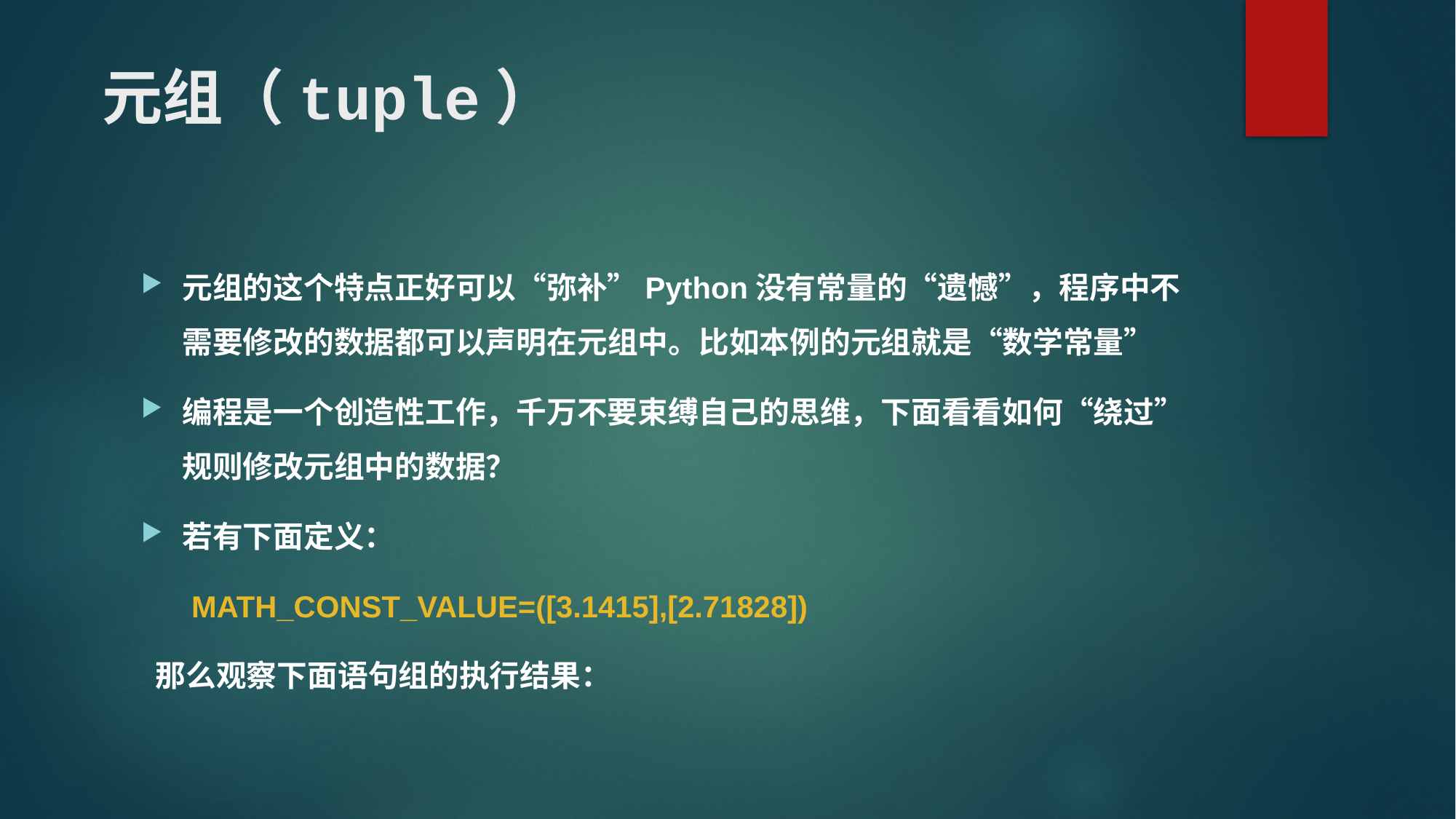

元组（tuple）
元组的这个特点正好可以“弥补”Python没有常量的“遗憾”，程序中不需要修改的数据都可以声明在元组中。比如本例的元组就是“数学常量”
编程是一个创造性工作，千万不要束缚自己的思维，下面看看如何“绕过”规则修改元组中的数据？
若有下面定义：
      MATH_CONST_VALUE=([3.1415],[2.71828])
 那么观察下面语句组的执行结果：